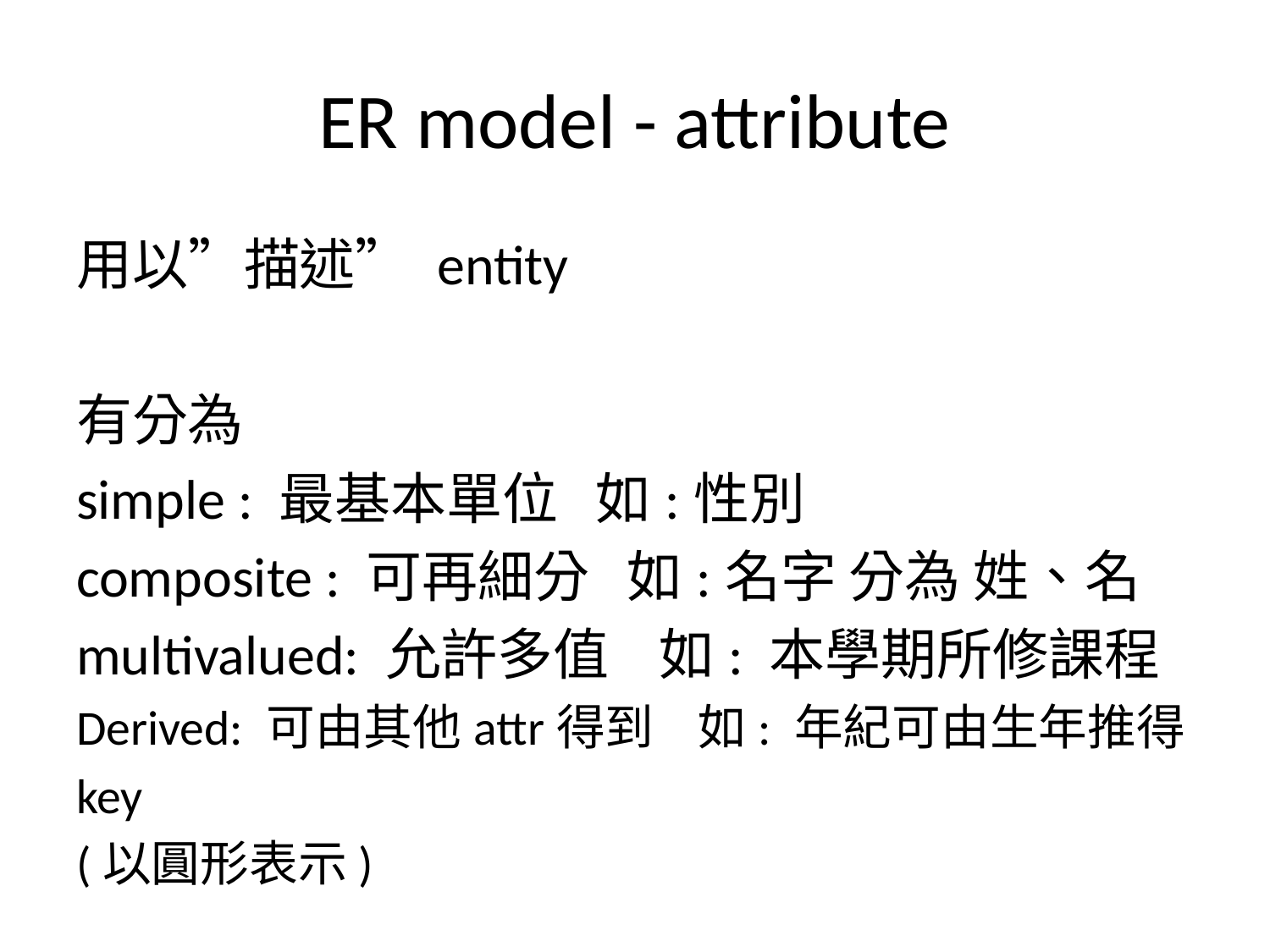

# ER model - attribute
用以”描述” entity

有分為
simple : 最基本單位   如:性別
composite : 可再細分   如:名字 分為 姓、名
multivalued: 允許多值    如: 本學期所修課程
Derived: 可由其他attr得到    如: 年紀可由生年推得
key
(以圓形表示)